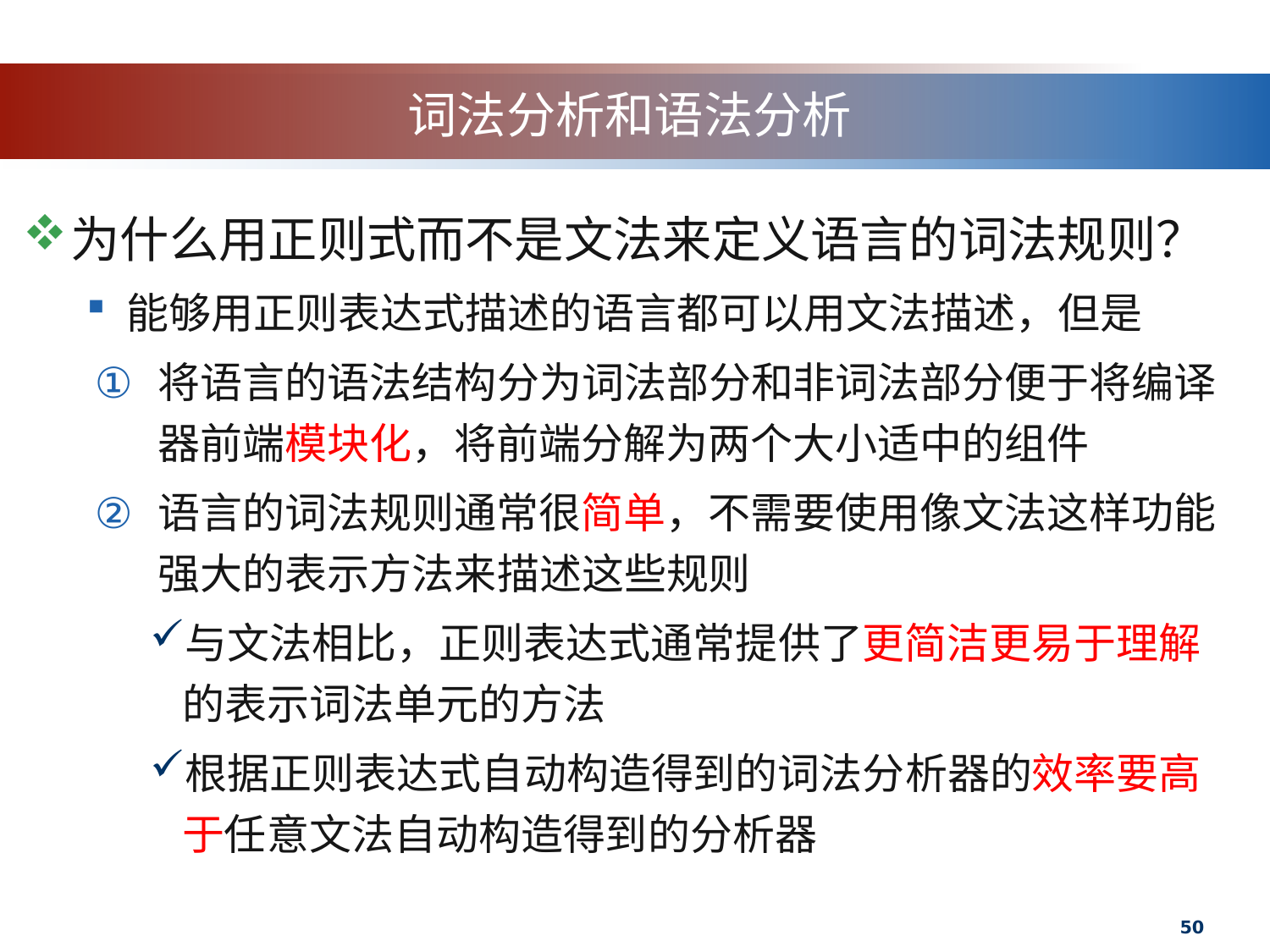

# 词法分析和语法分析
为什么用正则式而不是文法来定义语言的词法规则？
能够用正则表达式描述的语言都可以用文法描述，但是
将语言的语法结构分为词法部分和非词法部分便于将编译器前端模块化，将前端分解为两个大小适中的组件
语言的词法规则通常很简单，不需要使用像文法这样功能强大的表示方法来描述这些规则
与文法相比，正则表达式通常提供了更简洁更易于理解的表示词法单元的方法
根据正则表达式自动构造得到的词法分析器的效率要高于任意文法自动构造得到的分析器
50